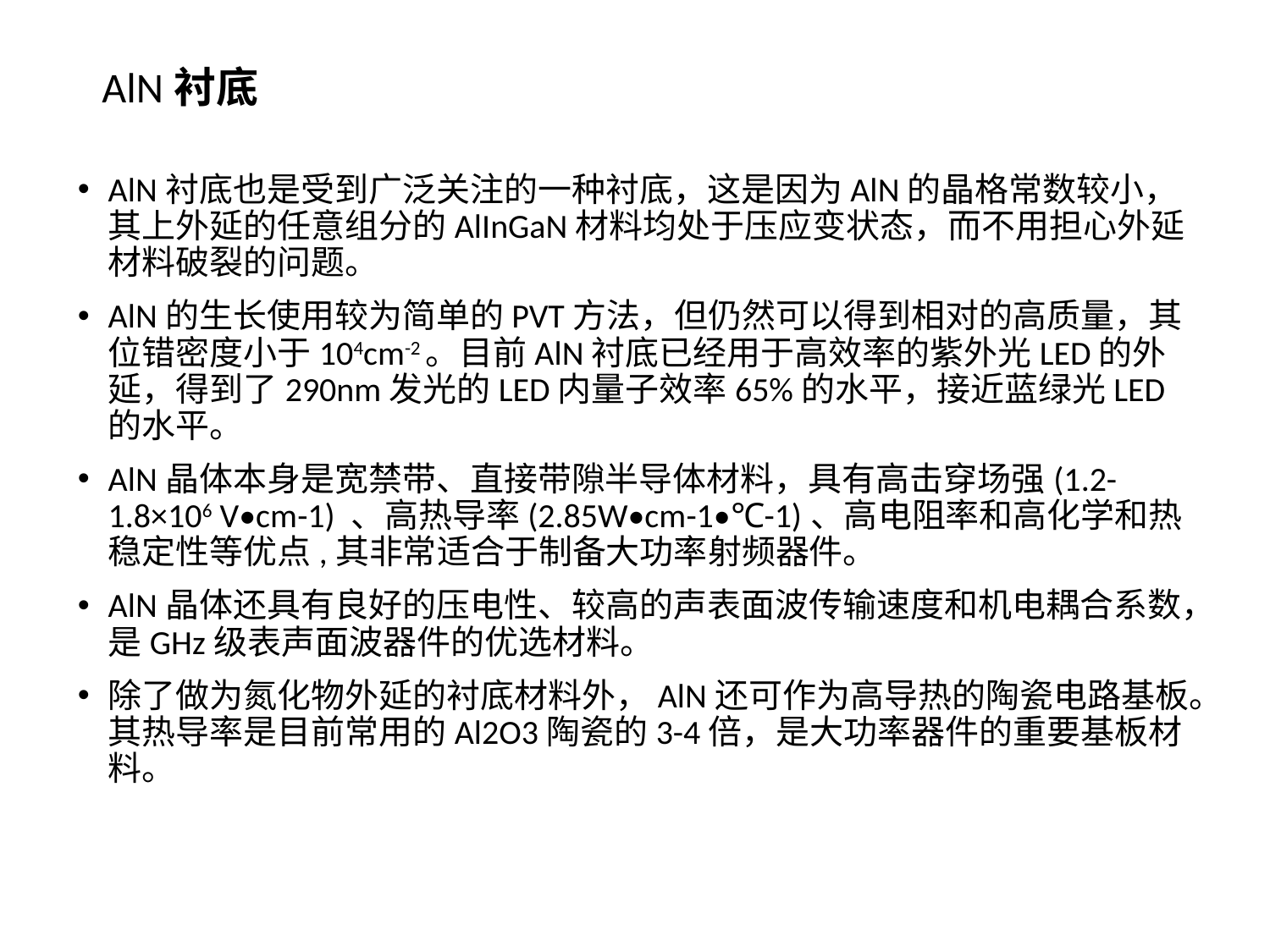

# AlN衬底
AlN衬底也是受到广泛关注的一种衬底，这是因为AlN的晶格常数较小，其上外延的任意组分的AlInGaN材料均处于压应变状态，而不用担心外延材料破裂的问题。
AlN的生长使用较为简单的PVT方法，但仍然可以得到相对的高质量，其位错密度小于104cm-2。目前AlN衬底已经用于高效率的紫外光LED的外延，得到了290nm发光的LED内量子效率65%的水平，接近蓝绿光LED的水平。
AlN晶体本身是宽禁带、直接带隙半导体材料，具有高击穿场强(1.2-1.8×106 V•cm-1) 、高热导率(2.85W•cm-1•℃-1)、高电阻率和高化学和热稳定性等优点,其非常适合于制备大功率射频器件。
AlN晶体还具有良好的压电性、较高的声表面波传输速度和机电耦合系数，是GHz级表声面波器件的优选材料。
除了做为氮化物外延的衬底材料外，AlN还可作为高导热的陶瓷电路基板。其热导率是目前常用的Al2O3陶瓷的3-4倍，是大功率器件的重要基板材料。
25